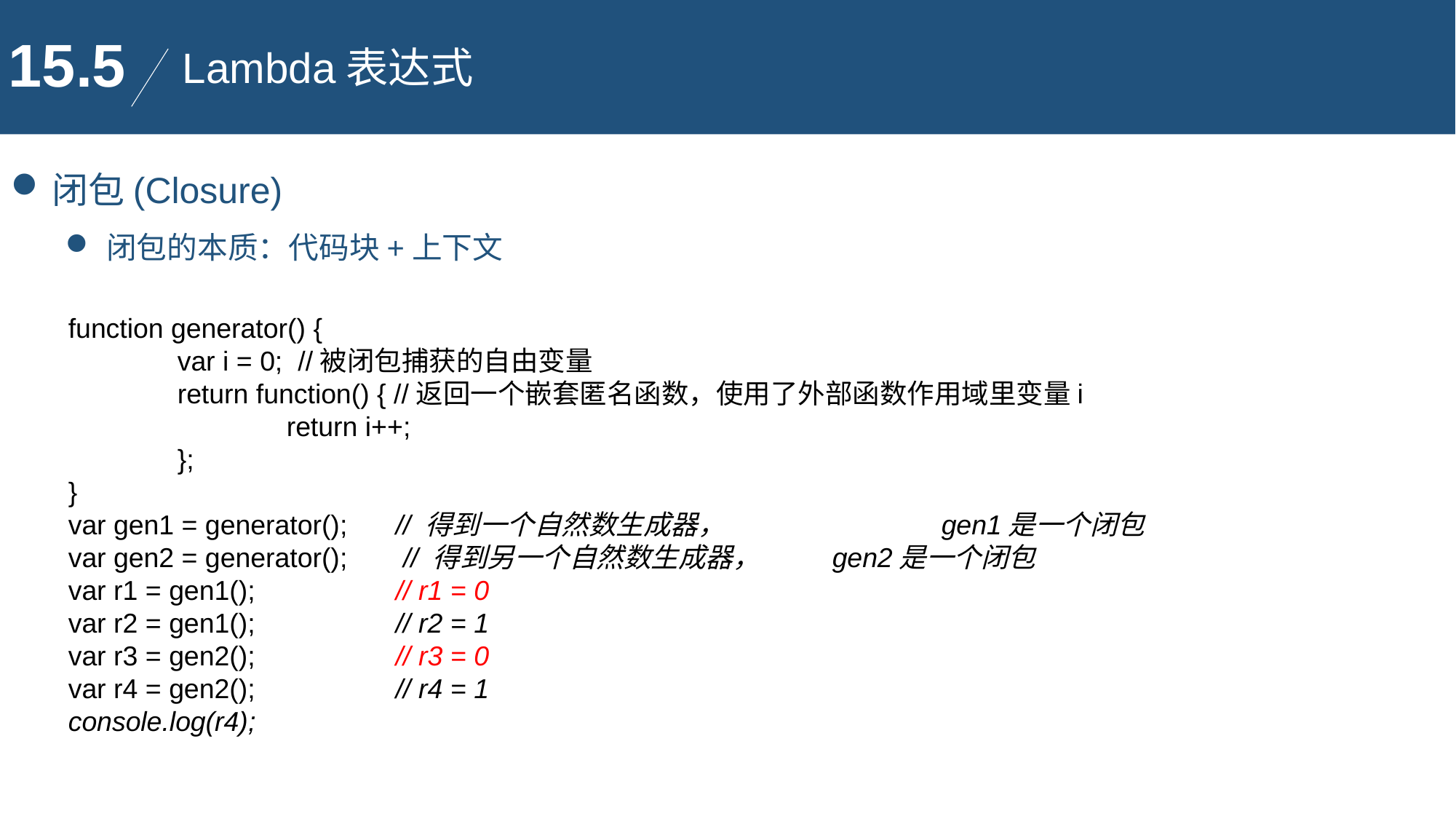

15.5
Lambda表达式
闭包(Closure)
闭包的本质：代码块+上下文

function generator() {
	var i = 0;  //被闭包捕获的自由变量
	return function() { //返回一个嵌套匿名函数，使用了外部函数作用域里变量i
		return i++;
	};
}
var gen1 = generator(); 	// 得到一个自然数生成器，		gen1是一个闭包
var gen2 = generator();	 // 得到另一个自然数生成器，	gen2是一个闭包
var r1 = gen1(); 		// r1 = 0
var r2 = gen1(); 		// r2 = 1
var r3 = gen2(); 		// r3 = 0
var r4 = gen2(); 		// r4 = 1
console.log(r4);